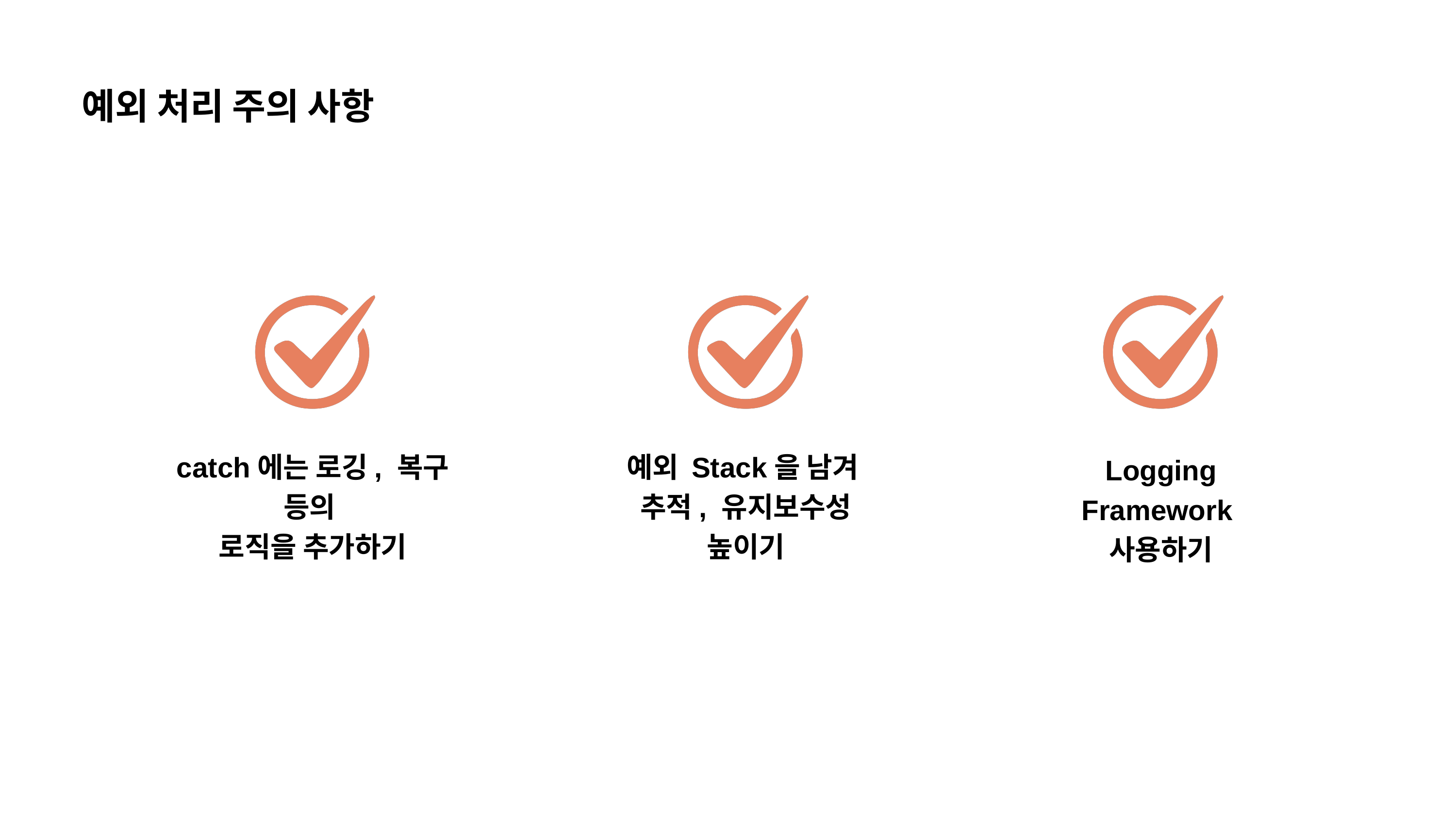

예외 처리 주의 사항

catch에는 로깅, 복구 등의
로직을 추가하기
예외 Stack을 남겨
추적, 유지보수성 높이기
Logging Framework
사용하기